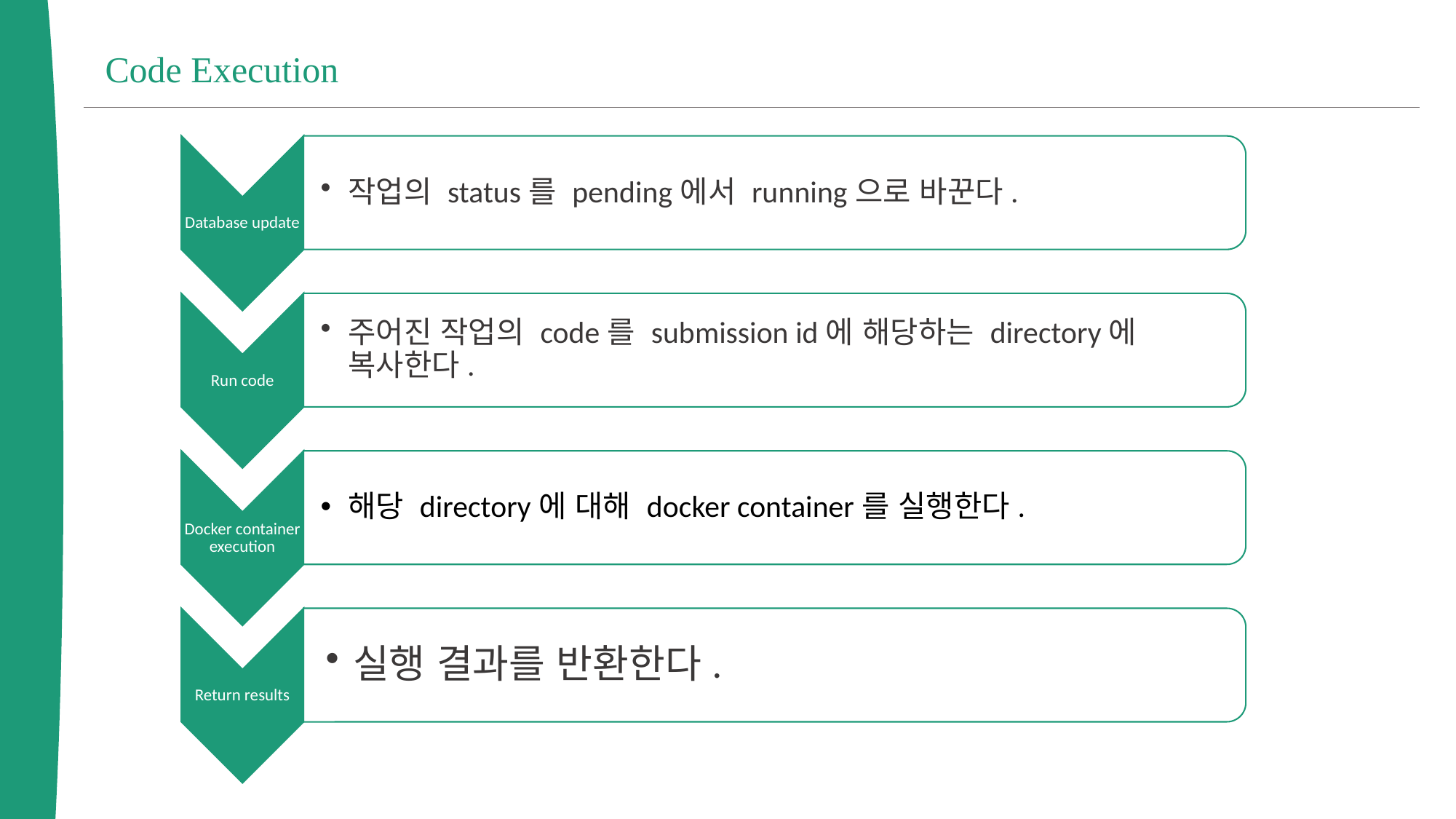

Code Execution
Database update
작업의 status를 pending에서 running으로 바꾼다.
Run code
주어진 작업의 code를 submission id에 해당하는 directory에 복사한다.
Docker container execution
해당 directory에 대해 docker container를 실행한다.
Return results
실행 결과를 반환한다.